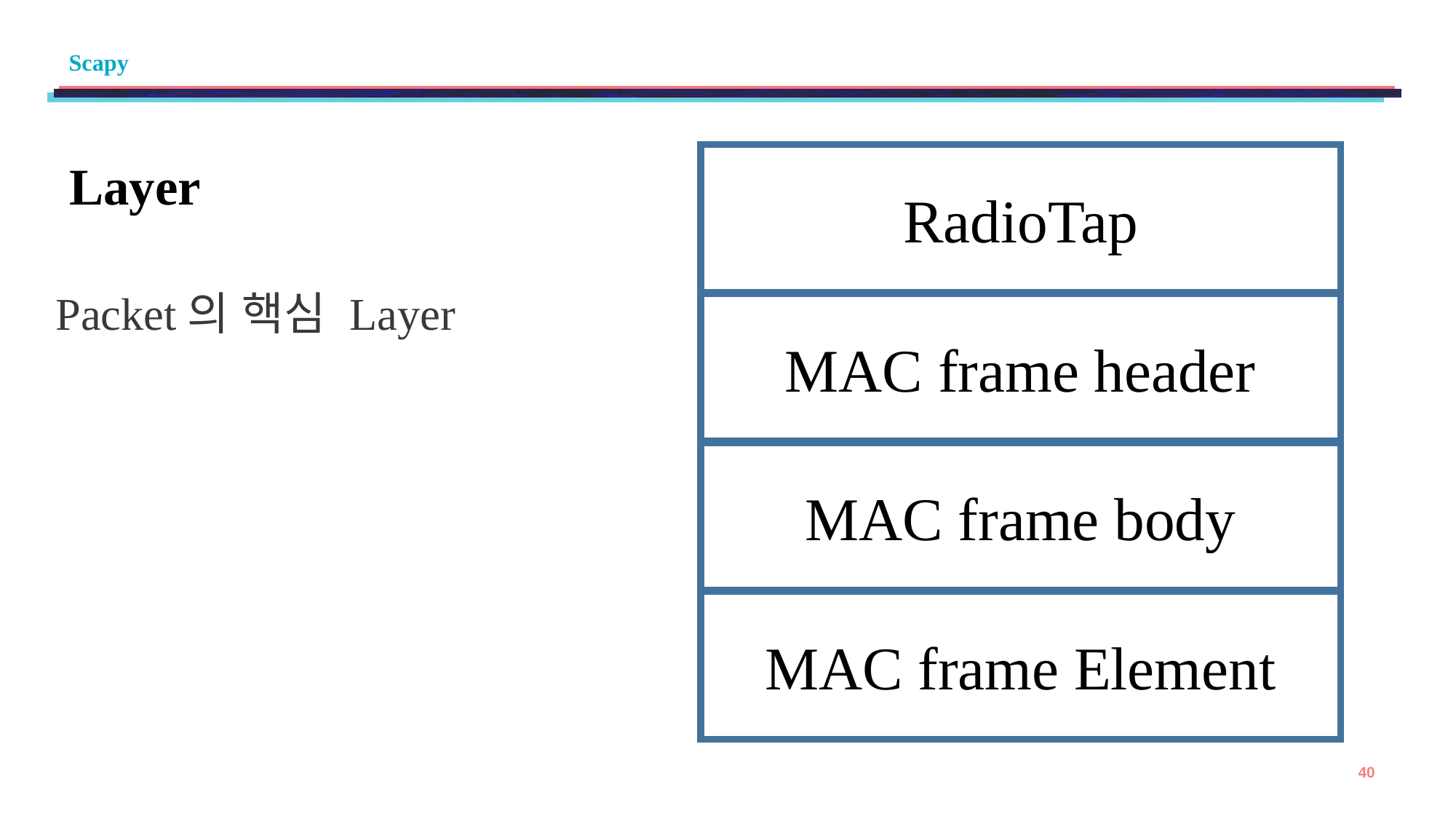

# Scapy

Packet의 핵심 Layer
RadioTap
Layer
MAC frame header
MAC frame body
MAC frame Element